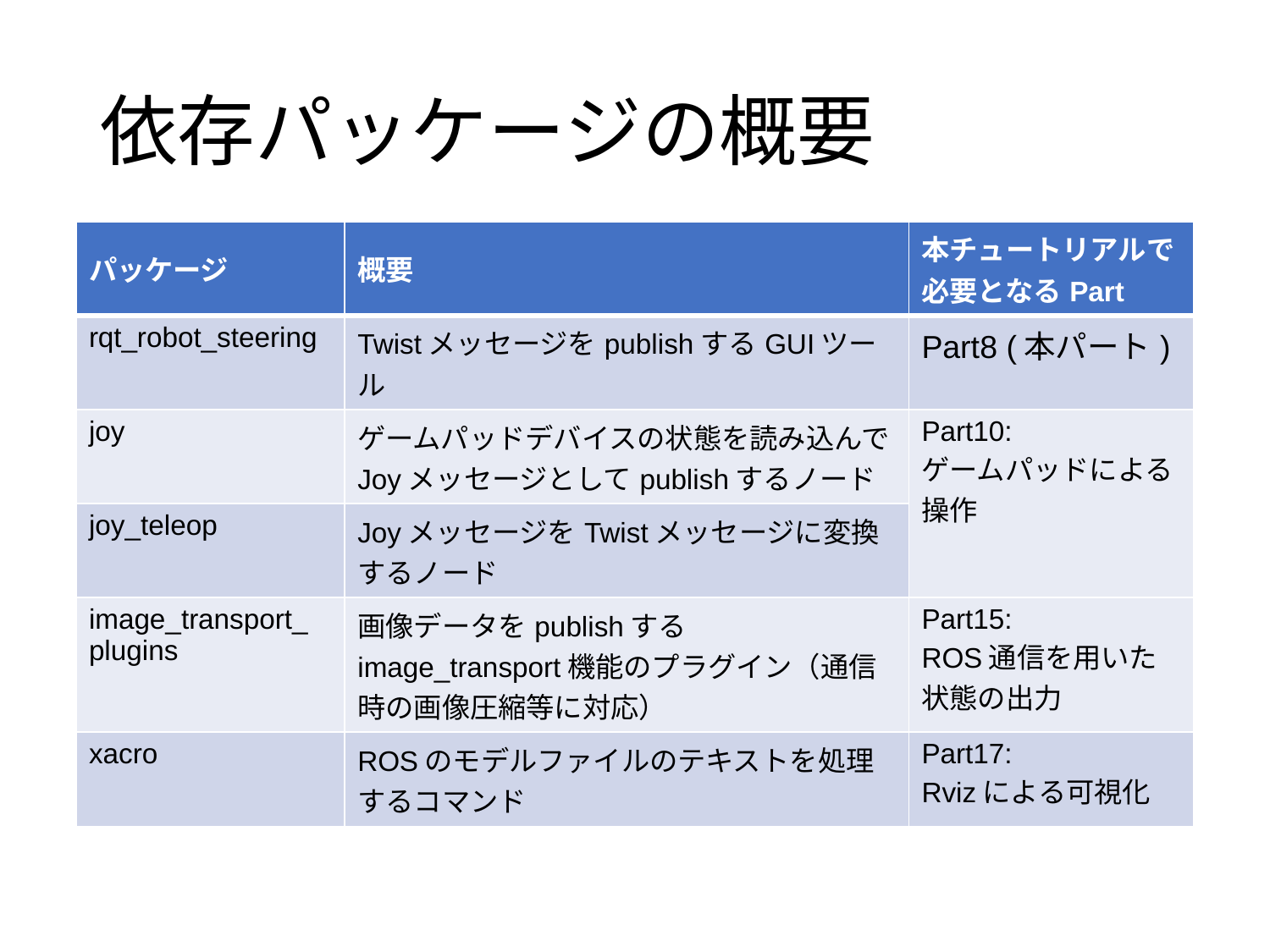

# 依存パッケージの概要
| パッケージ | 概要 | 本チュートリアルで必要となるPart |
| --- | --- | --- |
| rqt\_robot\_steering | TwistメッセージをpublishするGUIツール | Part8 (本パート) |
| joy | ゲームパッドデバイスの状態を読み込んでJoyメッセージとしてpublishするノード | Part10: ゲームパッドによる操作 |
| joy\_teleop | JoyメッセージをTwistメッセージに変換するノード |  |
| image\_transport\_ plugins | 画像データをpublishするimage\_transport機能のプラグイン（通信時の画像圧縮等に対応） | Part15: ROS通信を用いた状態の出力 |
| xacro | ROSのモデルファイルのテキストを処理するコマンド | Part17: Rvizによる可視化 |